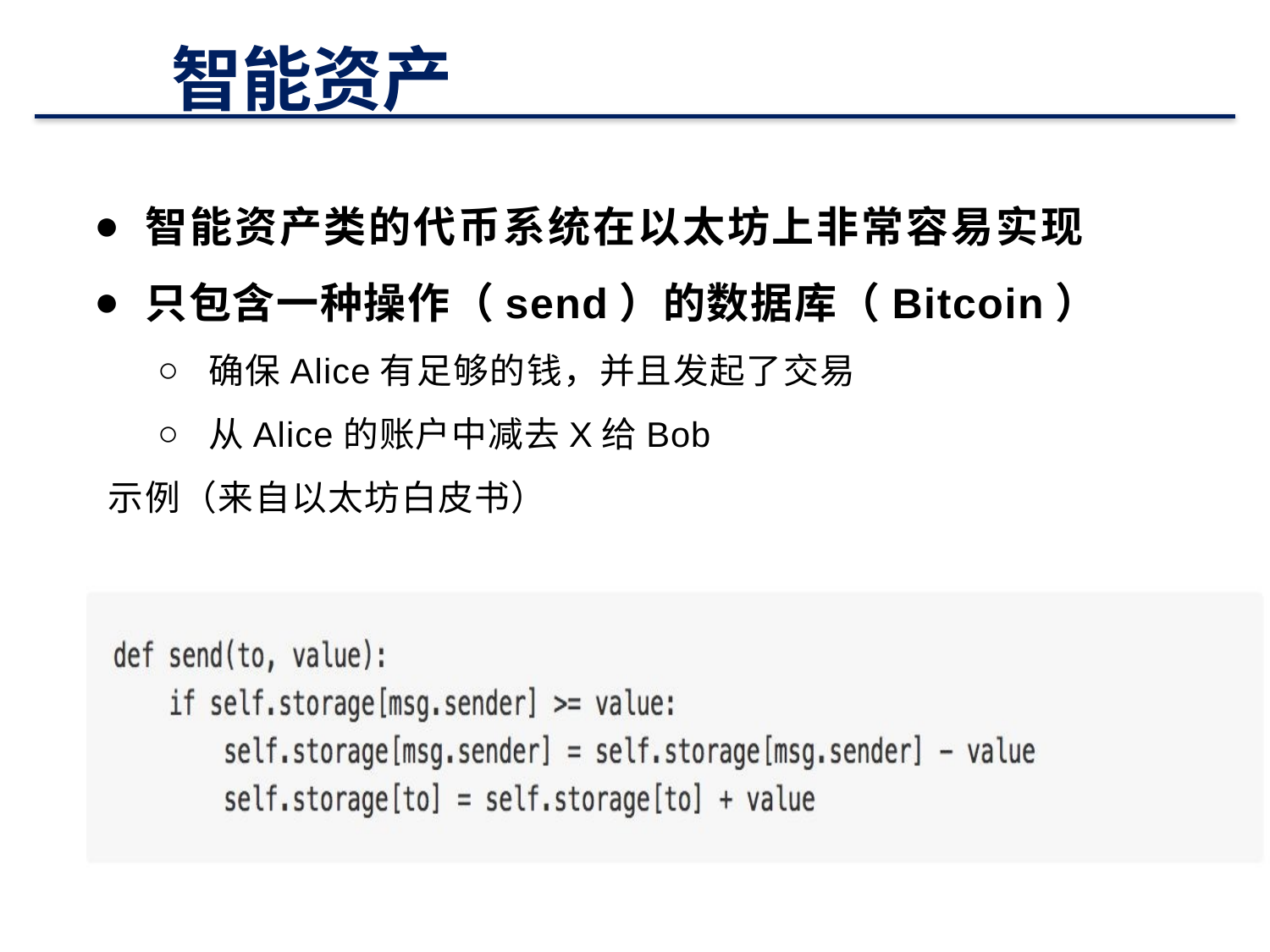

# 智能资产
35
智能资产类的代币系统在以太坊上非常容易实现
只包含一种操作（send）的数据库（Bitcoin）
确保Alice有足够的钱，并且发起了交易
从Alice的账户中减去X给Bob
  示例（来自以太坊白皮书）